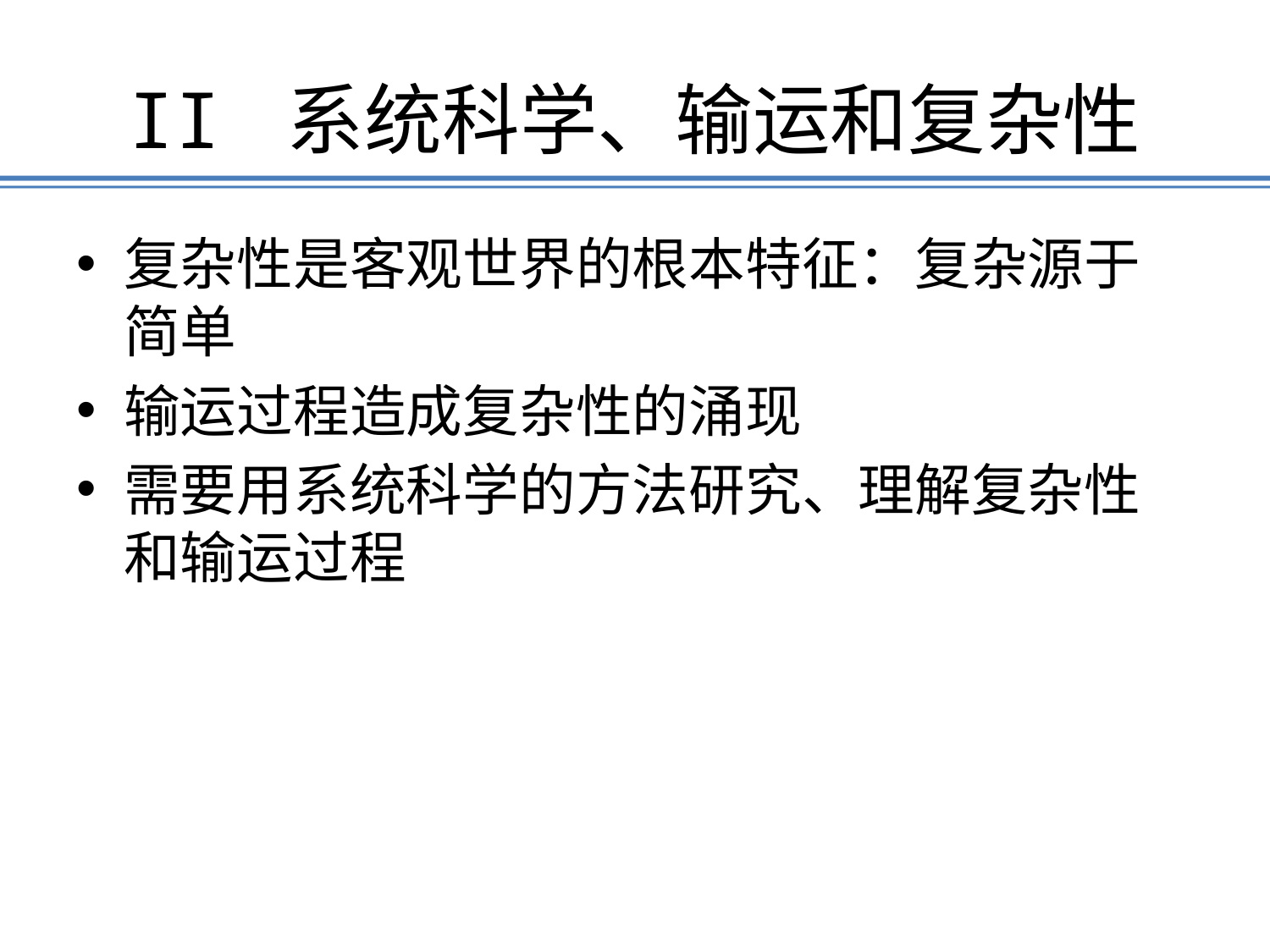

# II 系统科学、输运和复杂性
复杂性是客观世界的根本特征：复杂源于简单
输运过程造成复杂性的涌现
需要用系统科学的方法研究、理解复杂性和输运过程